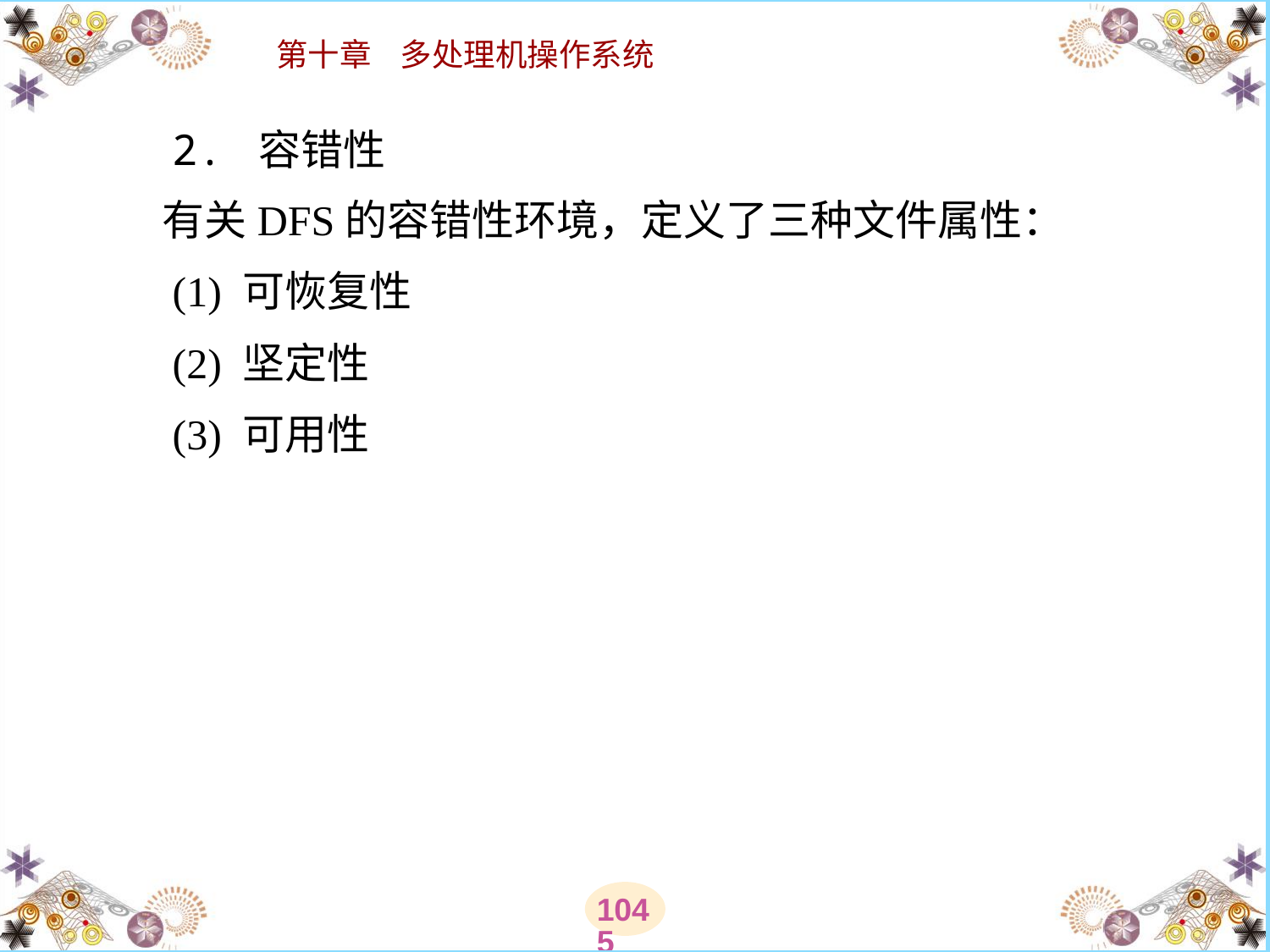

# 2. 容错性 　　有关DFS的容错性环境，定义了三种文件属性： 　　(1) 可恢复性 　　(2) 坚定性 　　(3) 可用性